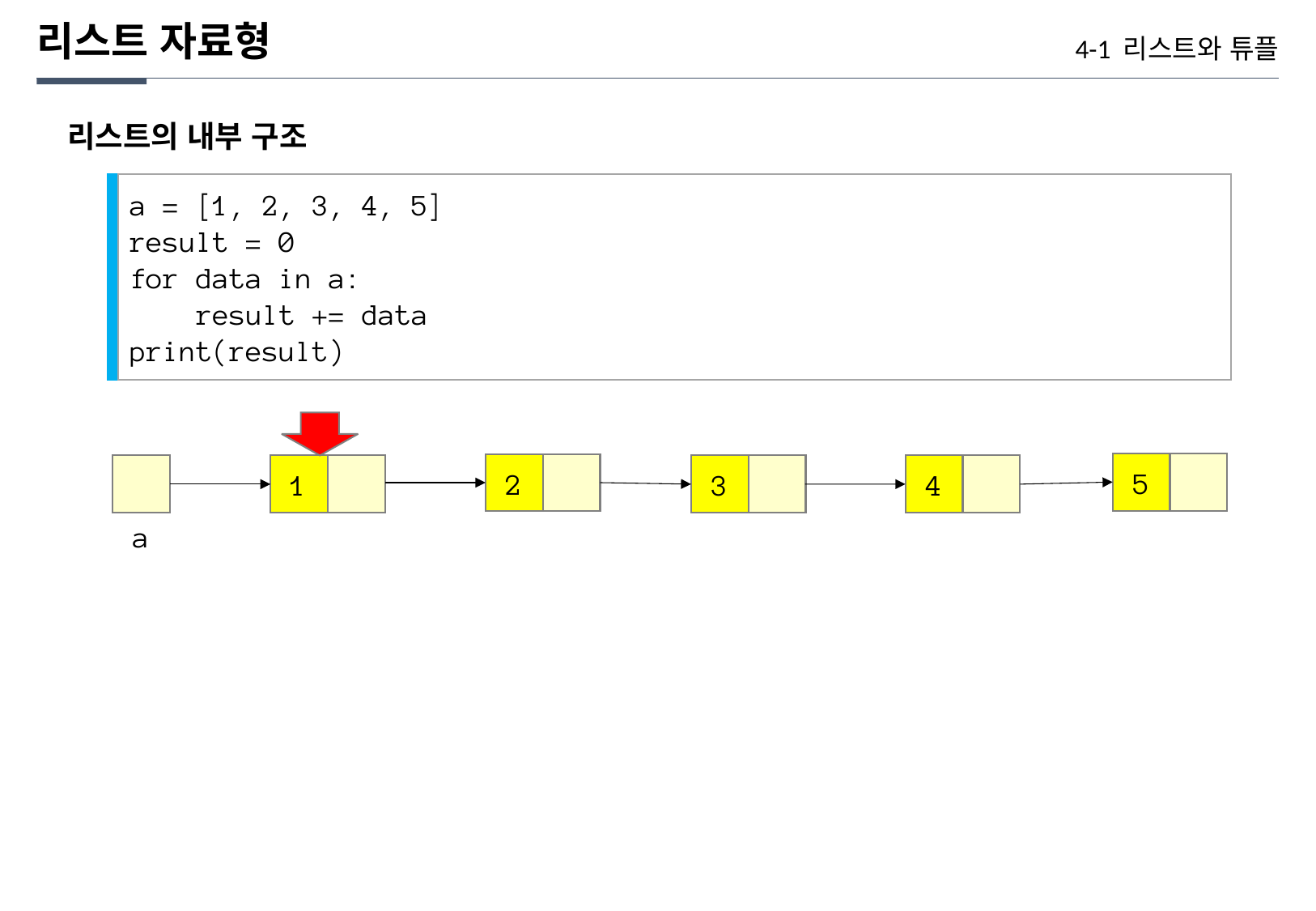

리스트 자료형
4-1 리스트와 튜플
리스트의 내부 구조

a = [1, 2, 3, 4, 5]
result = 0
for data in a:
    result += data
print(result)

5

2

1

3

4

a